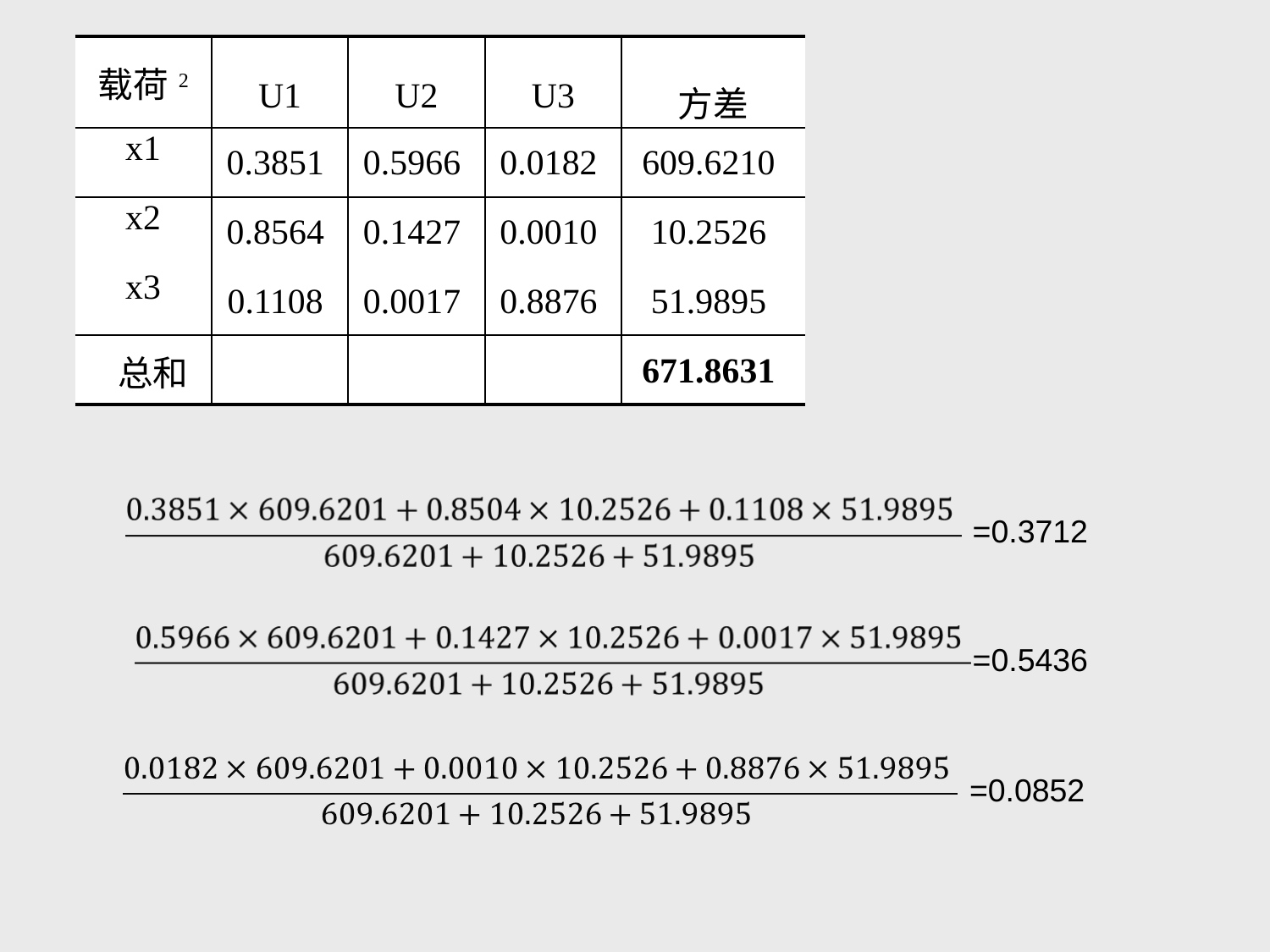

| 载荷2 | U1 | U2 | U3 | 方差 |
| --- | --- | --- | --- | --- |
| x1 | 0.3851 | 0.5966 | 0.0182 | 609.6210 |
| x2 | 0.8564 | 0.1427 | 0.0010 | 10.2526 |
| x3 | 0.1108 | 0.0017 | 0.8876 | 51.9895 |
| 总和 |  |  |  | 671.8631 |

=0.3712

=0.5436

=0.0852